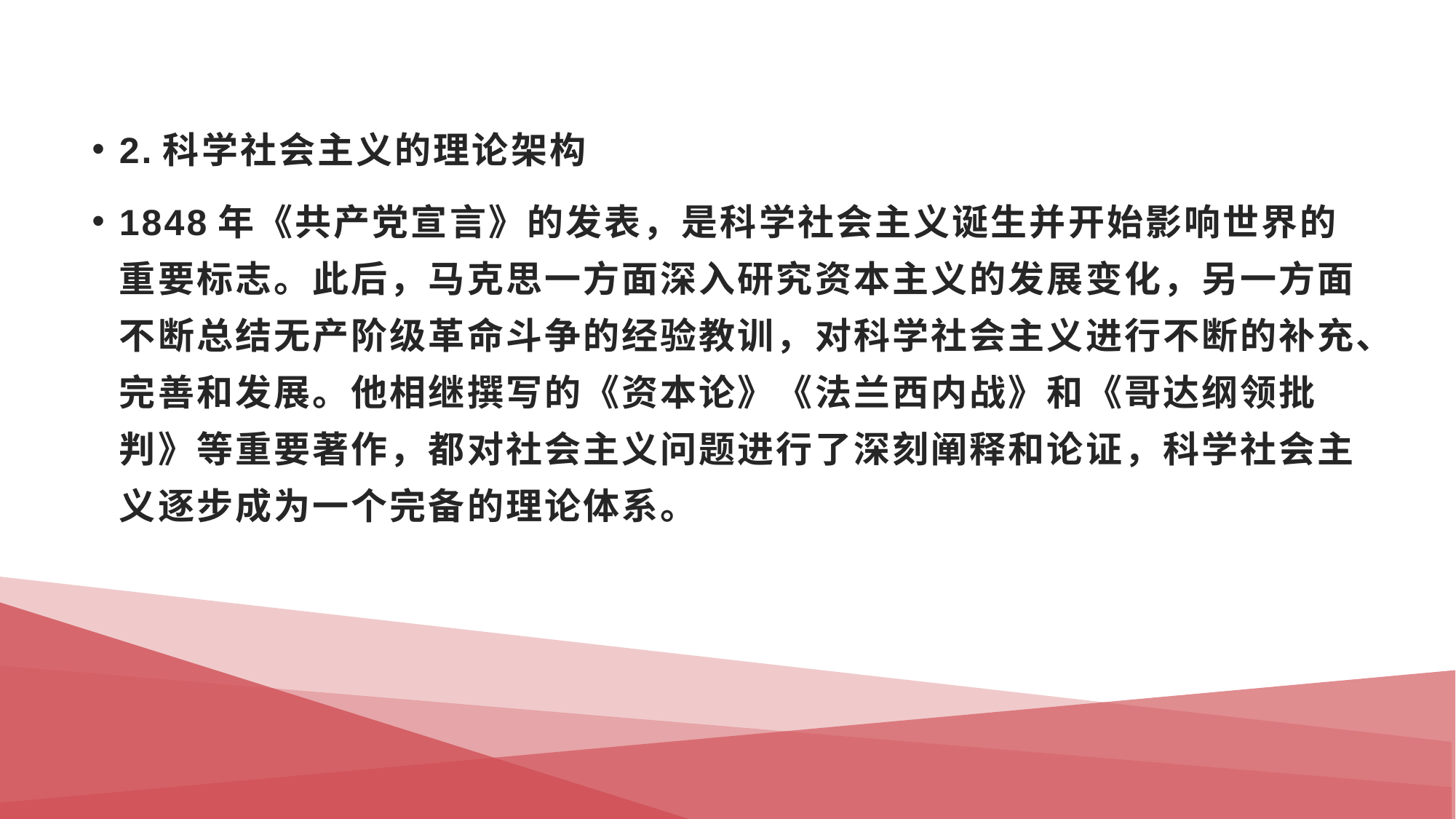

2.科学社会主义的理论架构
1848年《共产党宣言》的发表，是科学社会主义诞生并开始影响世界的重要标志。此后，马克思一方面深入研究资本主义的发展变化，另一方面不断总结无产阶级革命斗争的经验教训，对科学社会主义进行不断的补充、完善和发展。他相继撰写的《资本论》《法兰西内战》和《哥达纲领批判》等重要著作，都对社会主义问题进行了深刻阐释和论证，科学社会主义逐步成为一个完备的理论体系。